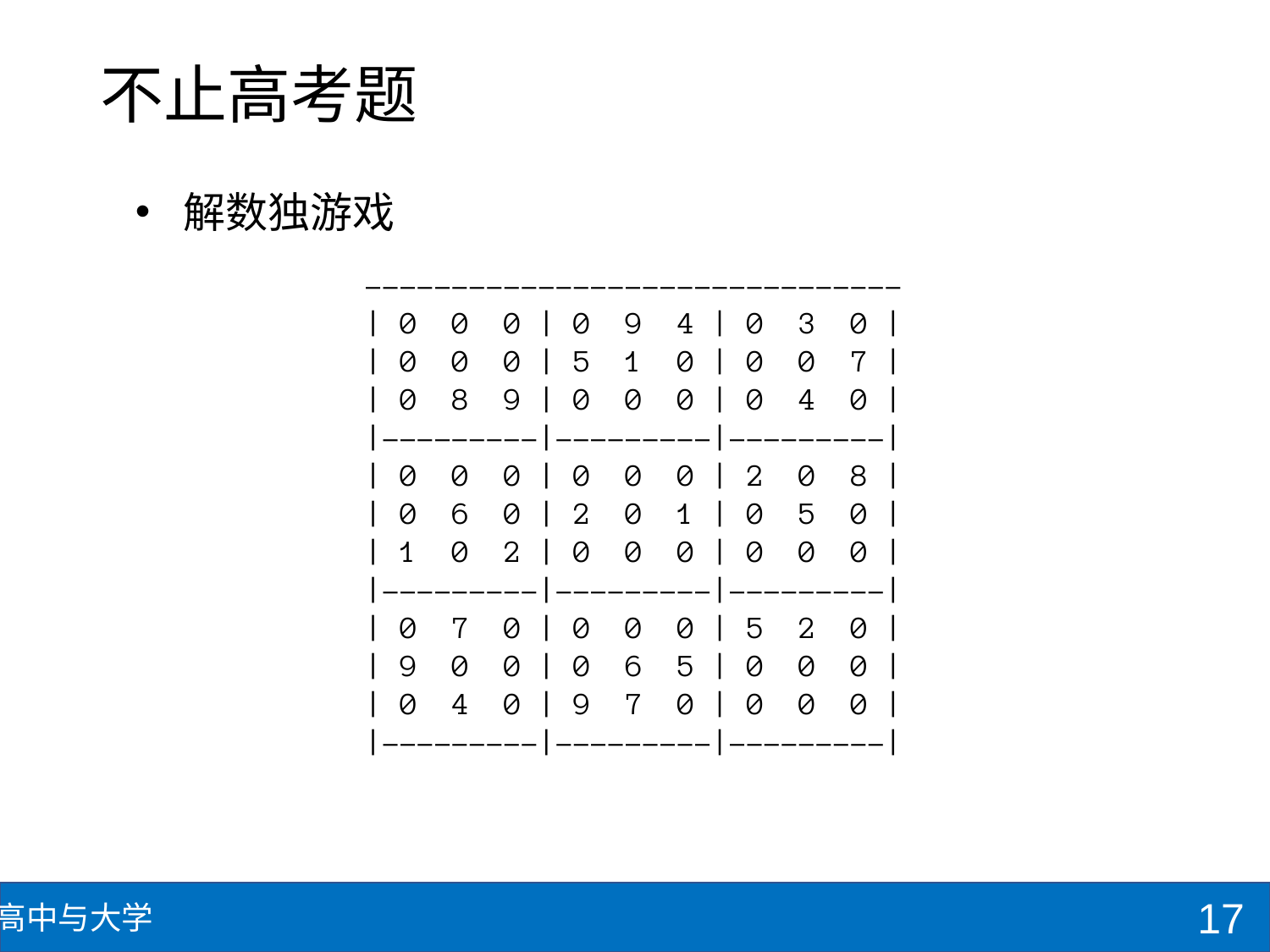

# 不止高考题
解数独游戏
-------------------------------
| 0  0  0 | 0  9  4 | 0  3  0 |
| 0  0  0 | 5  1  0 | 0  0  7 |
| 0  8  9 | 0  0  0 | 0  4  0 |
|---------|---------|---------|
| 0  0  0 | 0  0  0 | 2  0  8 |
| 0  6  0 | 2  0  1 | 0  5  0 |
| 1  0  2 | 0  0  0 | 0  0  0 |
|---------|---------|---------|
| 0  7  0 | 0  0  0 | 5  2  0 |
| 9  0  0 | 0  6  5 | 0  0  0 |
| 0  4  0 | 9  7  0 | 0  0  0 |
|---------|---------|---------|

17